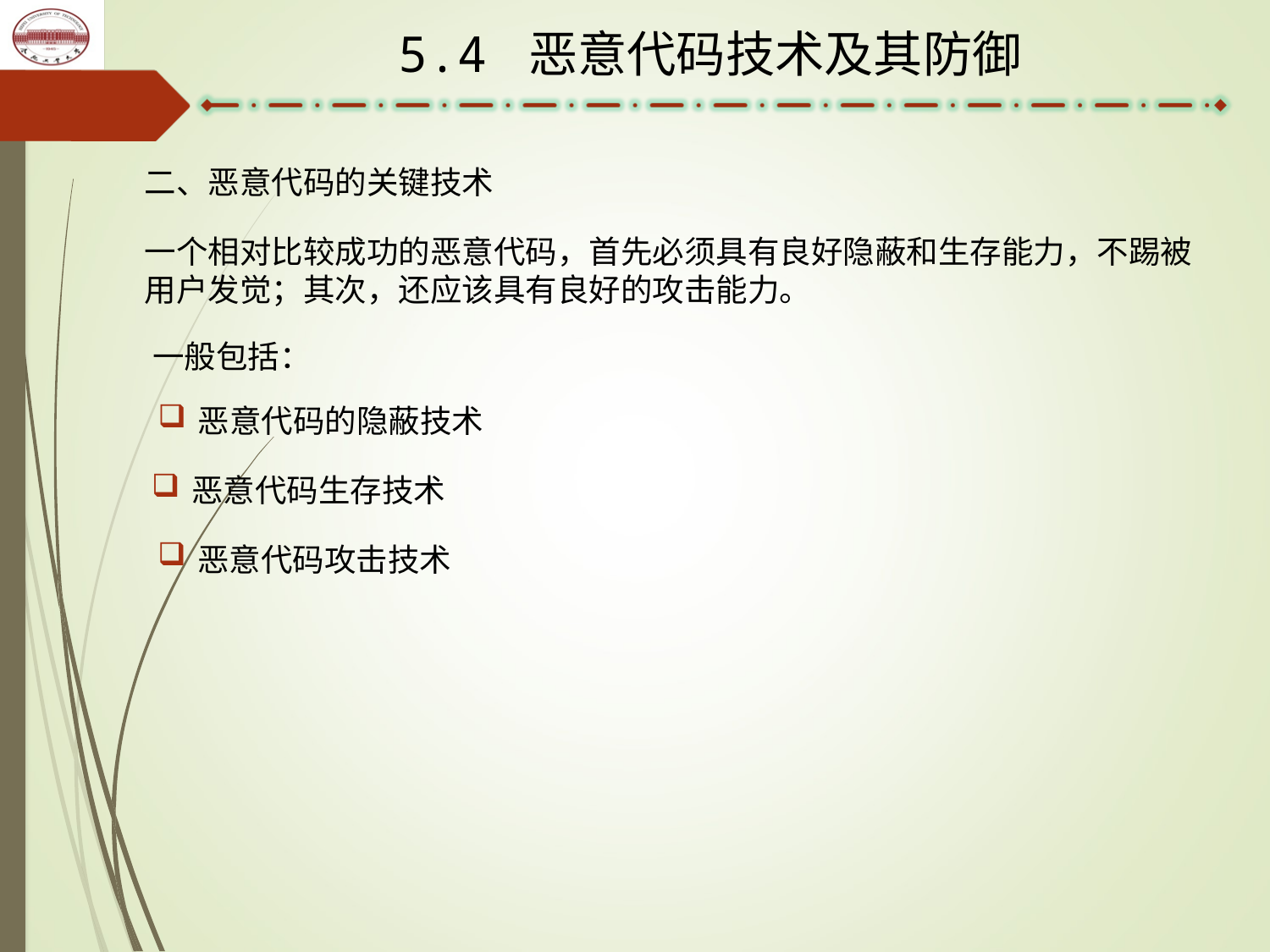

5.4 恶意代码技术及其防御
二、恶意代码的关键技术
一个相对比较成功的恶意代码，首先必须具有良好隐蔽和生存能力，不踢被用户发觉；其次，还应该具有良好的攻击能力。
一般包括：
恶意代码的隐蔽技术
恶意代码生存技术
恶意代码攻击技术